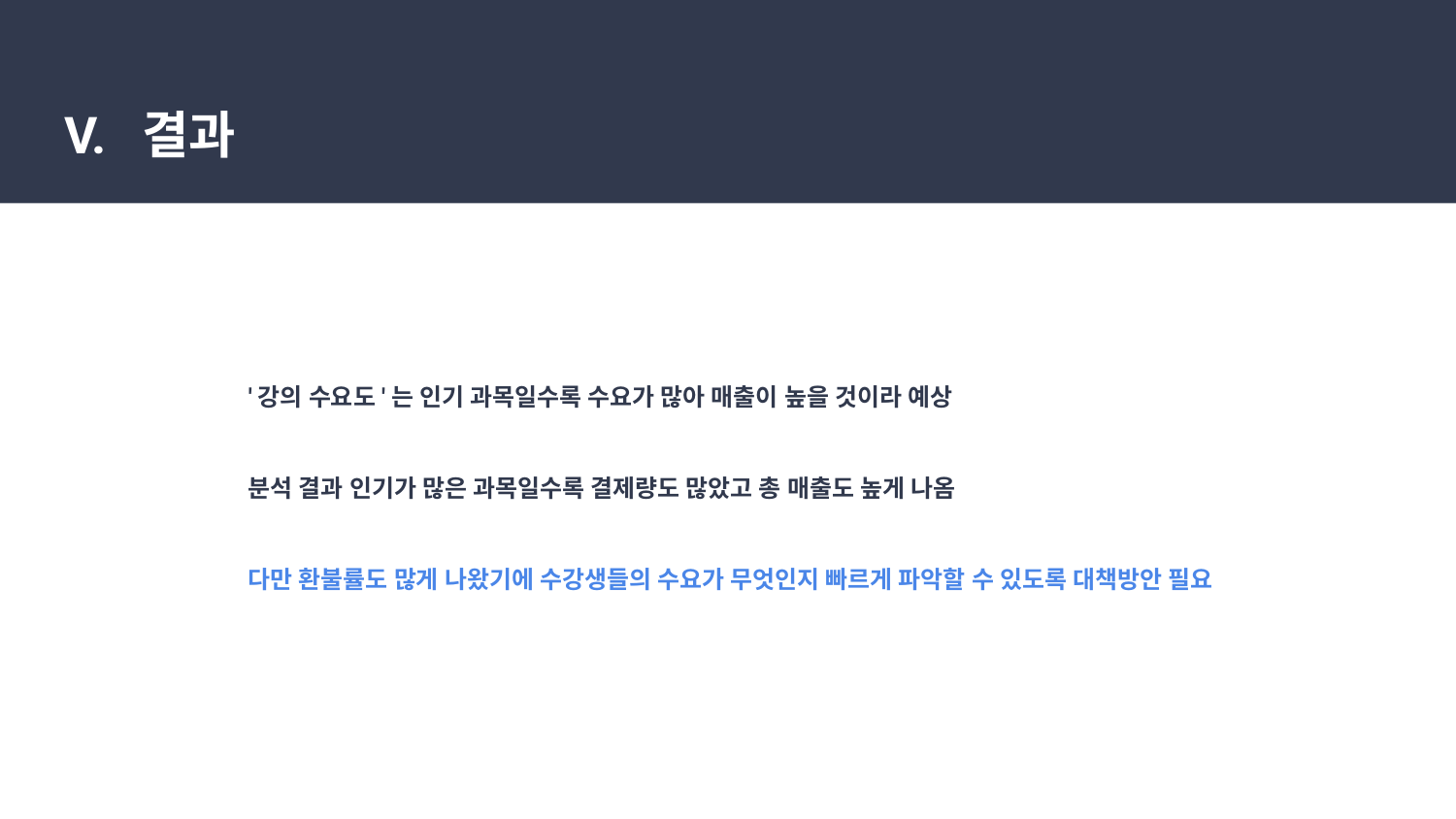

# V.  결과

'강의 수요도'는 인기 과목일수록 수요가 많아 매출이 높을 것이라 예상

분석 결과 인기가 많은 과목일수록 결제량도 많았고 총 매출도 높게 나옴

다만 환불률도 많게 나왔기에 수강생들의 수요가 무엇인지 빠르게 파악할 수 있도록 대책방안 필요